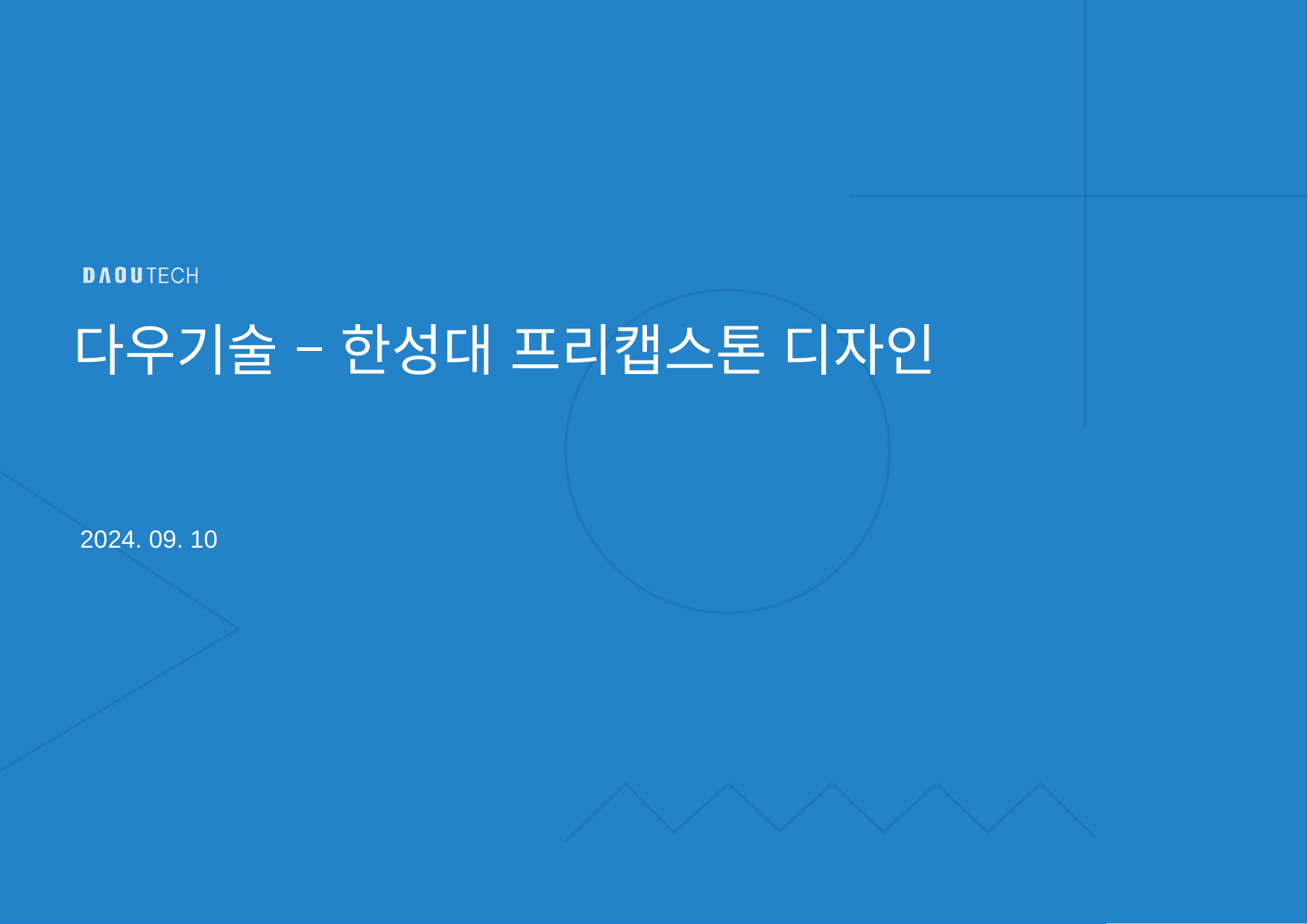

다우기술 – 한성대 프리캡스톤 디자인
 2024. 09. 10